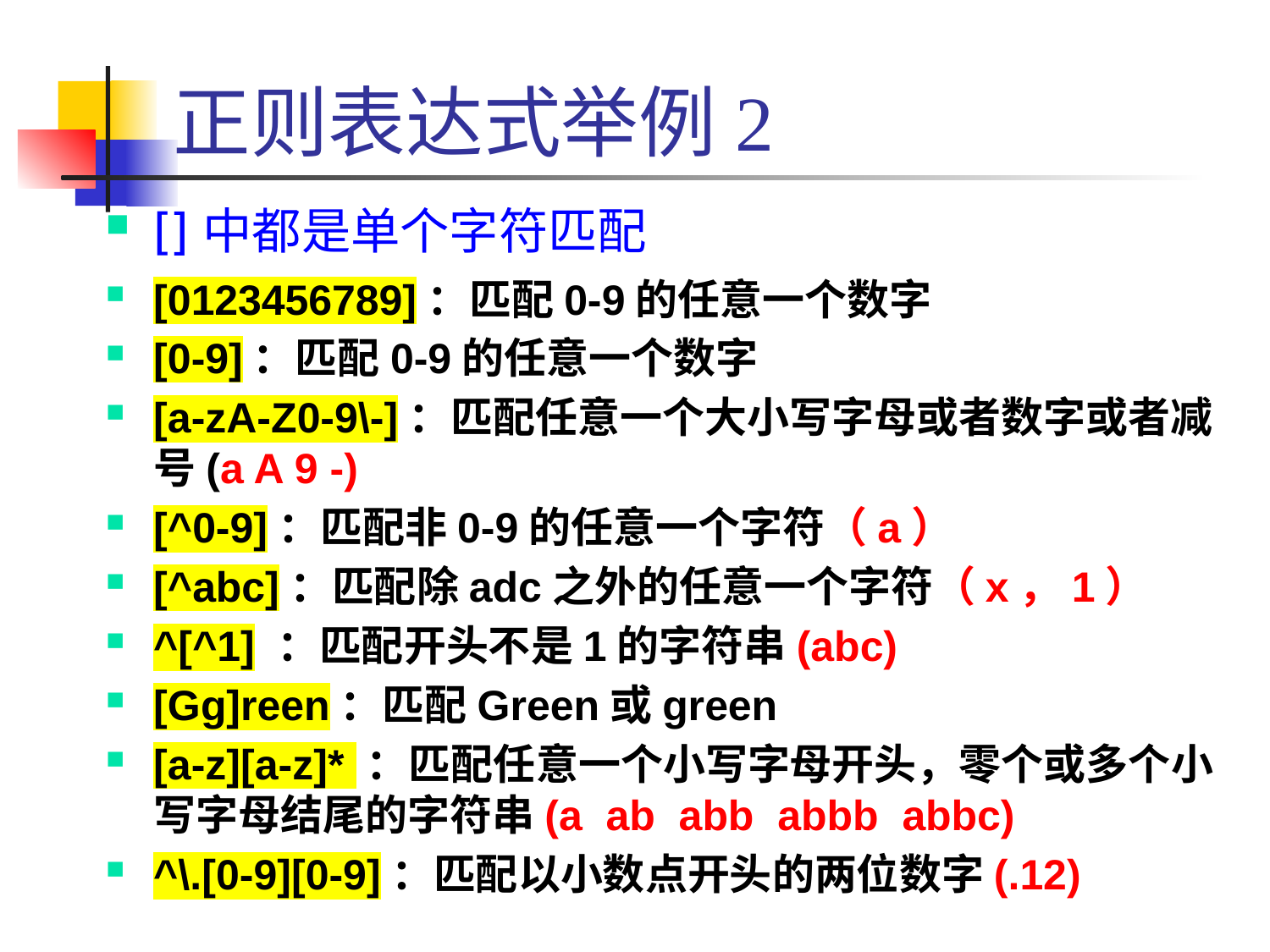

# 正则表达式举例2
[]中都是单个字符匹配
[0123456789]：匹配0-9的任意一个数字
[0-9]：匹配0-9的任意一个数字
[a-zA-Z0-9\-]：匹配任意一个大小写字母或者数字或者减号(a A 9 -)
[^0-9]：匹配非0-9的任意一个字符（a）
[^abc]：匹配除adc之外的任意一个字符（x，1）
^[^1] ：匹配开头不是1的字符串(abc)
[Gg]reen：匹配Green或green
[a-z][a-z]* ：匹配任意一个小写字母开头，零个或多个小写字母结尾的字符串(a  ab  abb  abbb  abbc)
^\.[0-9][0-9]：匹配以小数点开头的两位数字(.12)